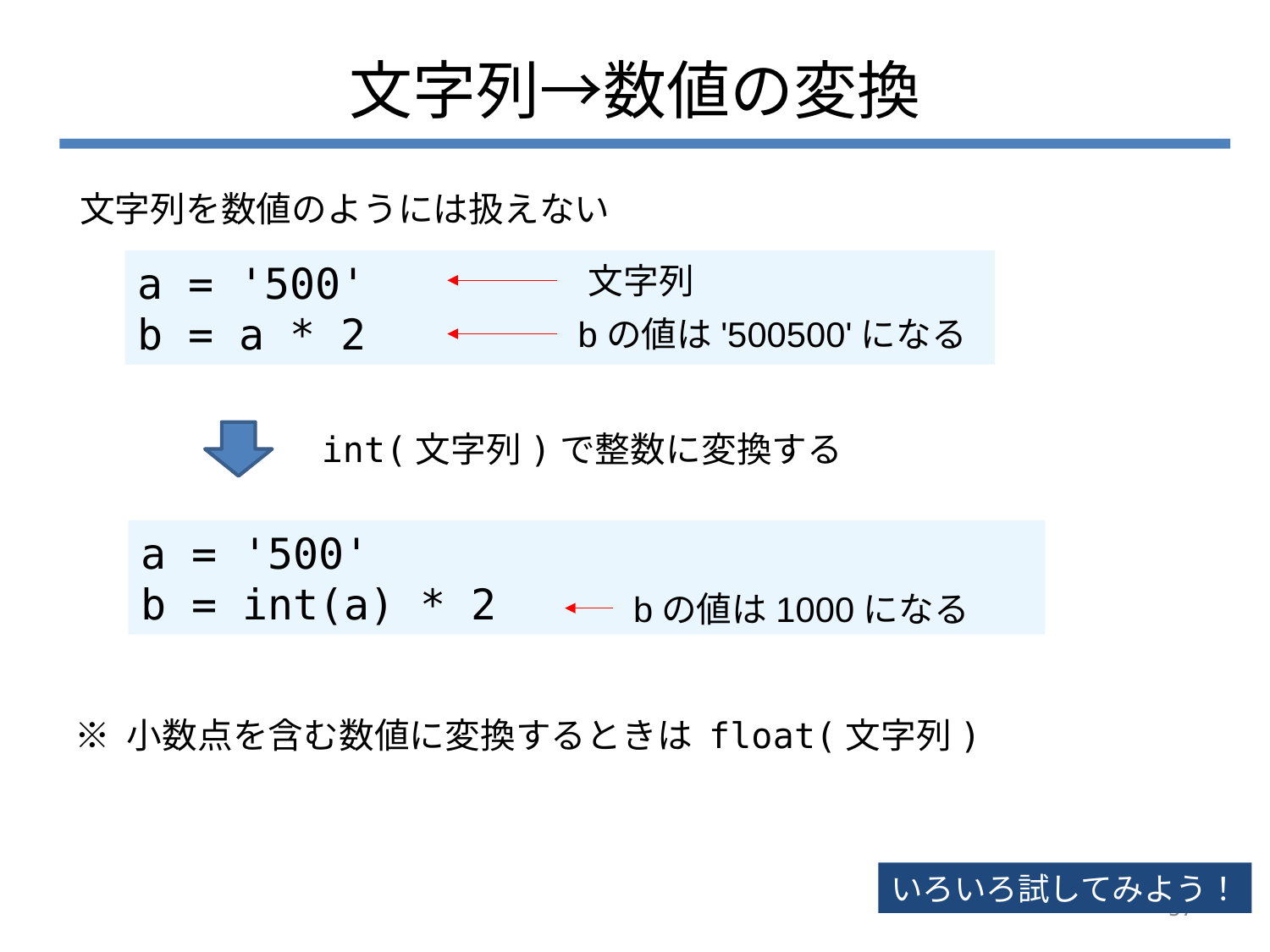

# 文字列→数値の変換
文字列を数値のようには扱えない
a = '500'
b = a * 2
文字列
bの値は'500500'になる
int(文字列)で整数に変換する

a = '500'
b = int(a) * 2
bの値は1000になる
※ 小数点を含む数値に変換するときは float(文字列)
いろいろ試してみよう！
57